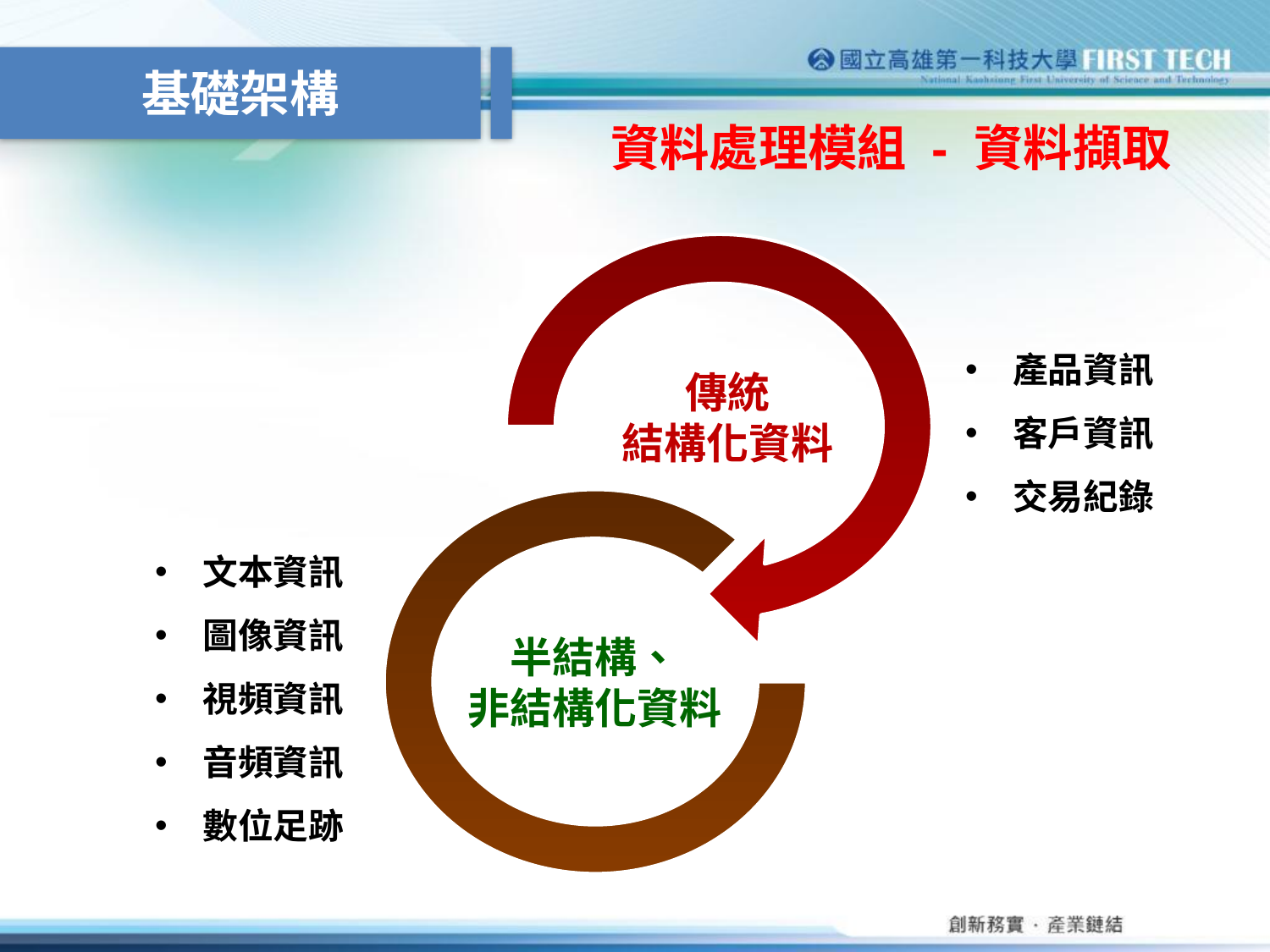

基礎架構
資料處理模組 - 資料擷取

產品資訊
客戶資訊
交易紀錄
傳統
結構化資料
文本資訊
圖像資訊
視頻資訊
音頻資訊
數位足跡
半結構、
非結構化資料